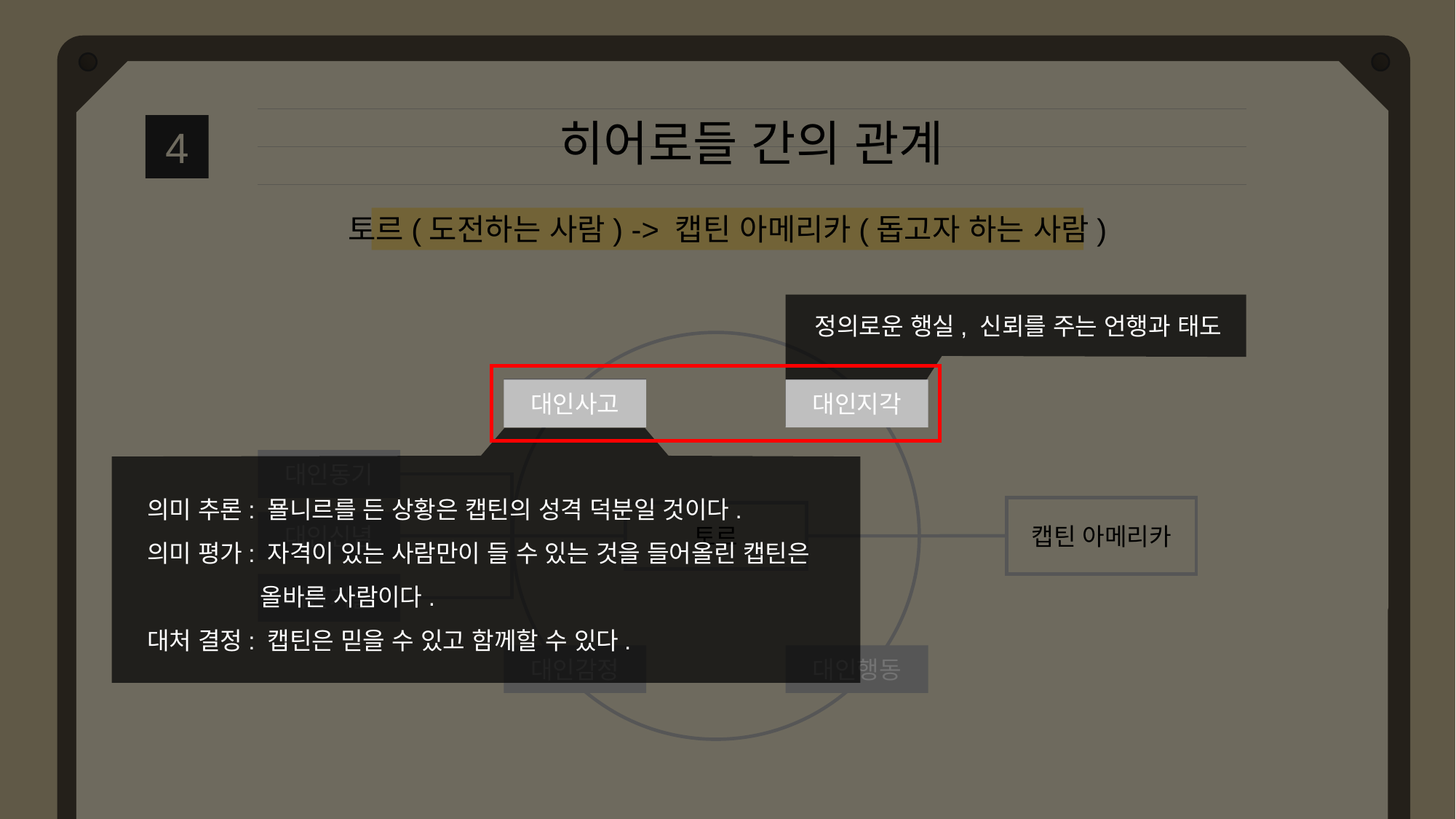

히어로들 간의 관계
4
토르(도전하는 사람) -> 캡틴 아메리카(돕고자 하는 사람)

정의로운 행실, 신뢰를 주는 언행과 태도

대인사고
대인지각
대인사고
대인지각

대인동기
의미 추론: 묠니르를 든 상황은 캡틴의 성격 덕분일 것이다.
의미 평가: 자격이 있는 사람만이 들 수 있는 것을 들어올린 캡틴은
                올바른 사람이다.
대처 결정: 캡틴은 믿을 수 있고 함께할 수 있다.
캡틴 아메리카
토르
대인신념
대인기술
대인감정
대인행동